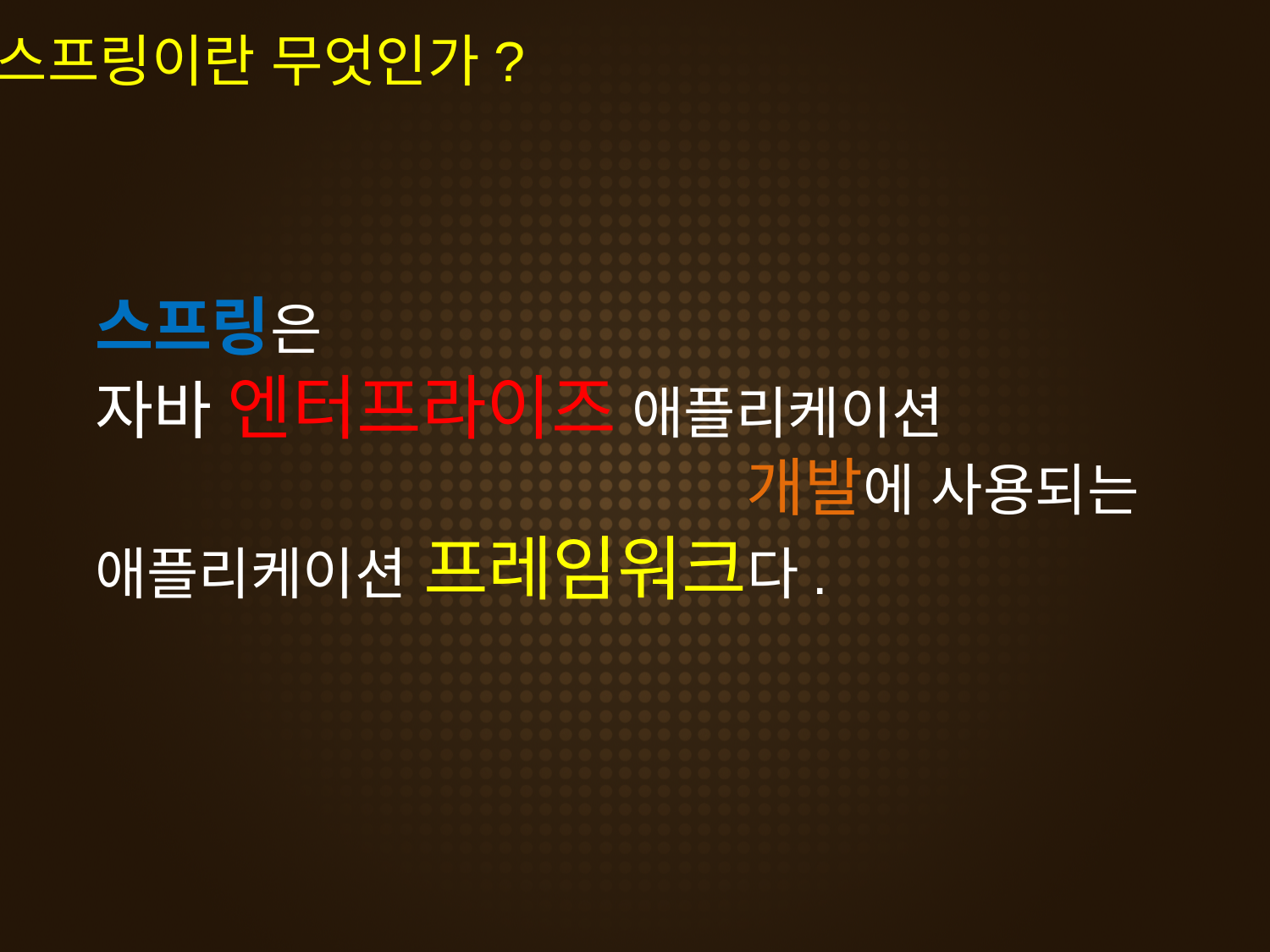

스프링이란 무엇인가?
스프링은
자바 엔터프라이즈 애플리케이션
	                                     개발에 사용되는
애플리케이션 프레임워크다.